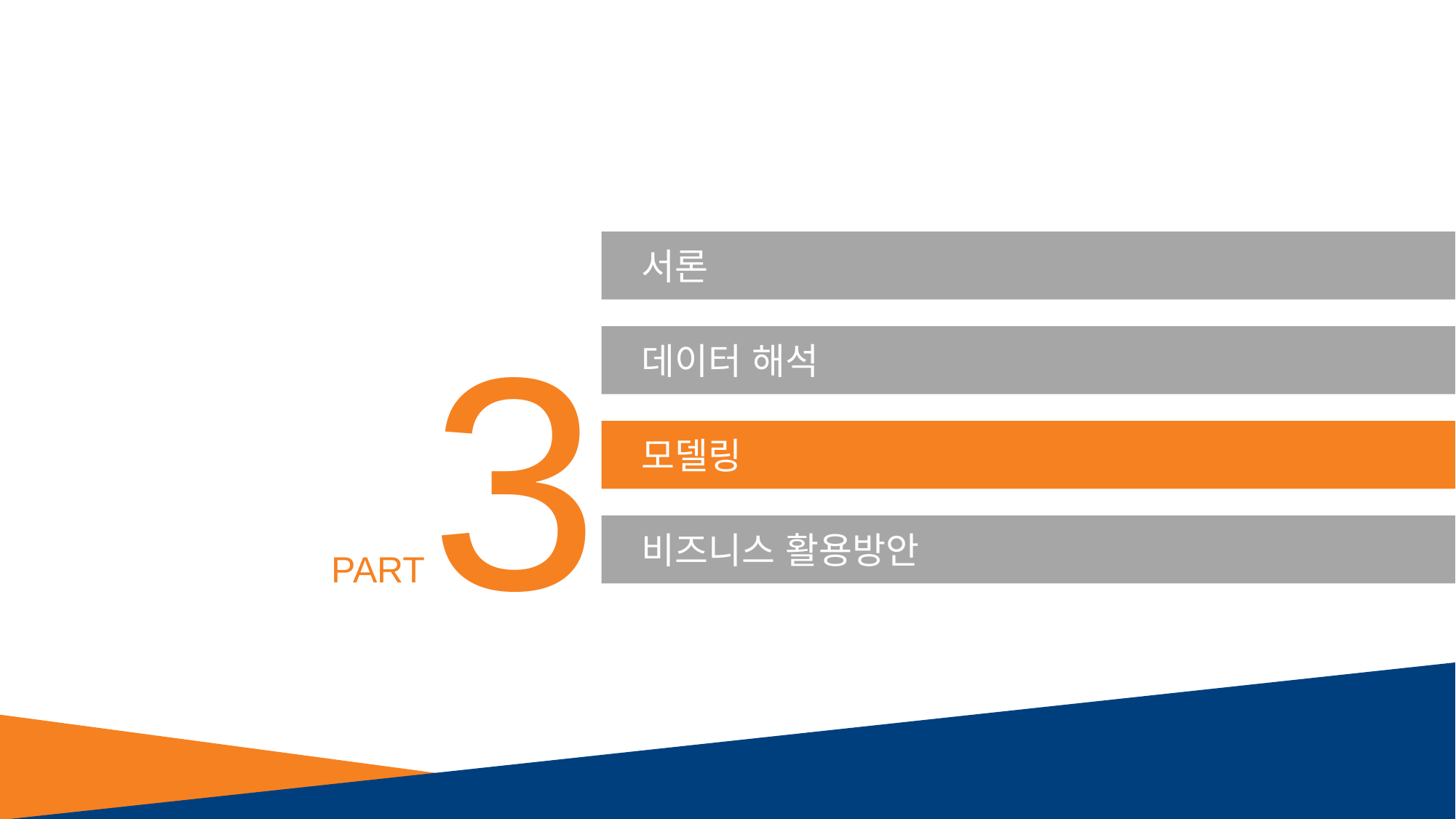

서론
3
  데이터 해석
  모델링
  비즈니스 활용방안
PART